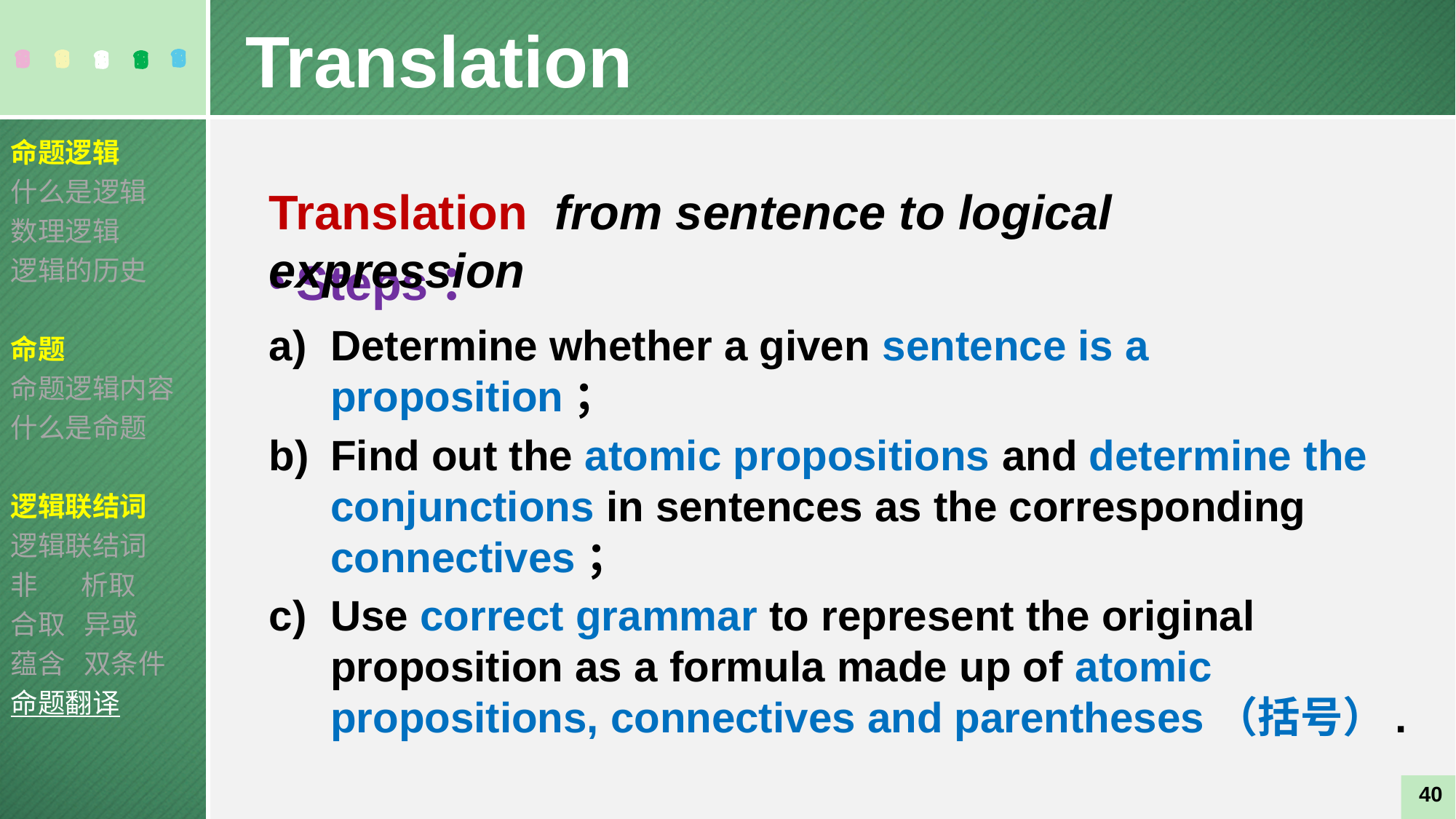

Translation

命题逻辑
什么是逻辑
数理逻辑
逻辑的历史

命题
命题逻辑内容
什么是命题

逻辑联结词
逻辑联结词
非       析取
合取   异或
蕴含   双条件
命题翻译
Translation  from sentence to logical expression
Steps：
Determine whether a given sentence is a proposition；
Find out the atomic propositions and determine the conjunctions in sentences as the corresponding connectives；
Use correct grammar to represent the original proposition as a formula made up of atomic propositions, connectives and parentheses（括号）.
40